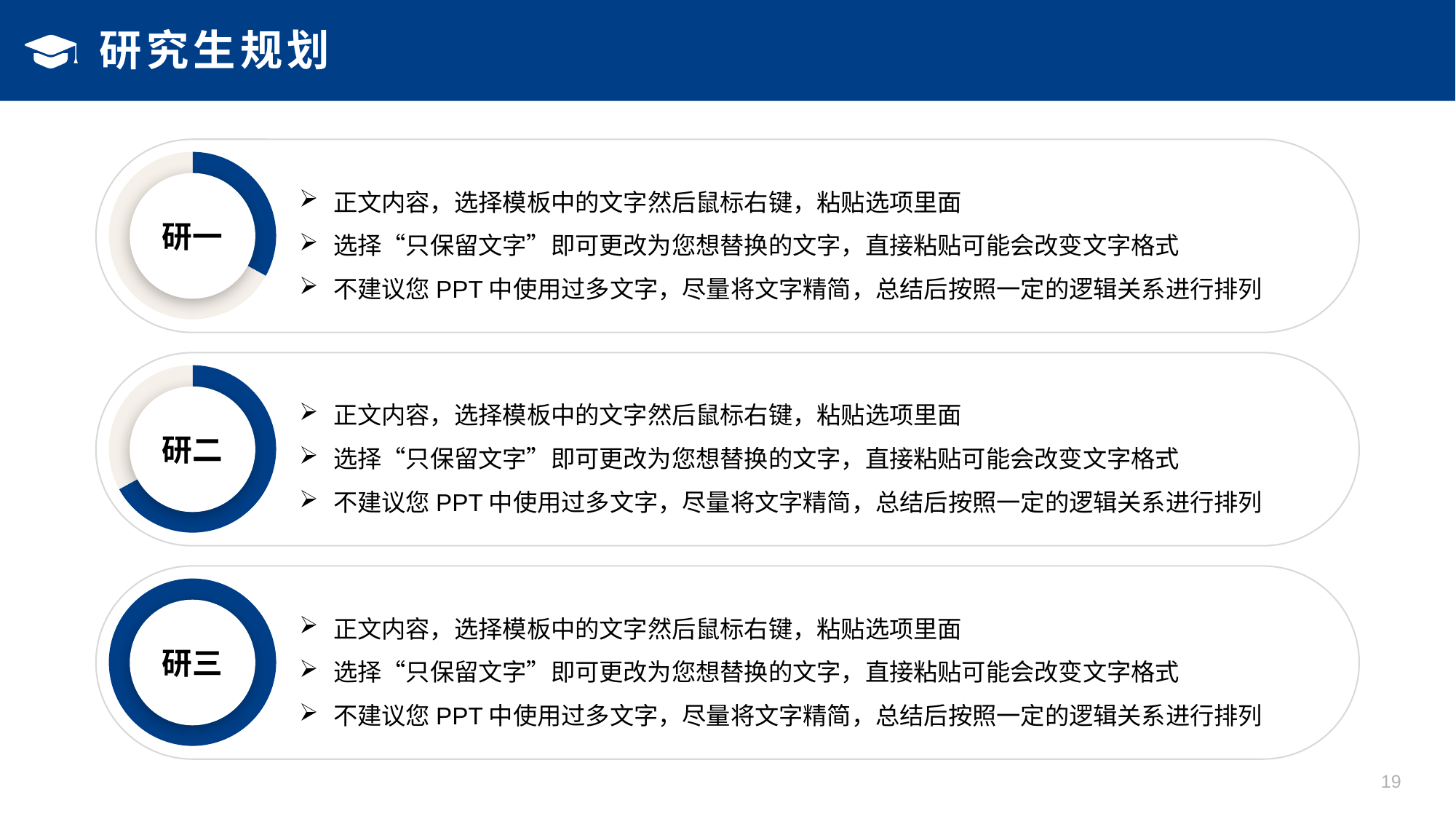

# 研究生规划

### Chart

| Category | Region 1 |
|---|---|
| April | 33.0 |
| May | 67.0 |
研一
正文内容，选择模板中的文字然后鼠标右键，粘贴选项里面
选择“只保留文字”即可更改为您想替换的文字，直接粘贴可能会改变文字格式
不建议您PPT中使用过多文字，尽量将文字精简，总结后按照一定的逻辑关系进行排列

### Chart

| Category | Region 1 |
|---|---|
| April | 67.0 |
| May | 33.0 |
研二
正文内容，选择模板中的文字然后鼠标右键，粘贴选项里面
选择“只保留文字”即可更改为您想替换的文字，直接粘贴可能会改变文字格式
不建议您PPT中使用过多文字，尽量将文字精简，总结后按照一定的逻辑关系进行排列

### Chart

| Category | Region 1 |
|---|---|
| April | 100.0 |
| May | 0.0 |
研三
正文内容，选择模板中的文字然后鼠标右键，粘贴选项里面
选择“只保留文字”即可更改为您想替换的文字，直接粘贴可能会改变文字格式
不建议您PPT中使用过多文字，尽量将文字精简，总结后按照一定的逻辑关系进行排列
19